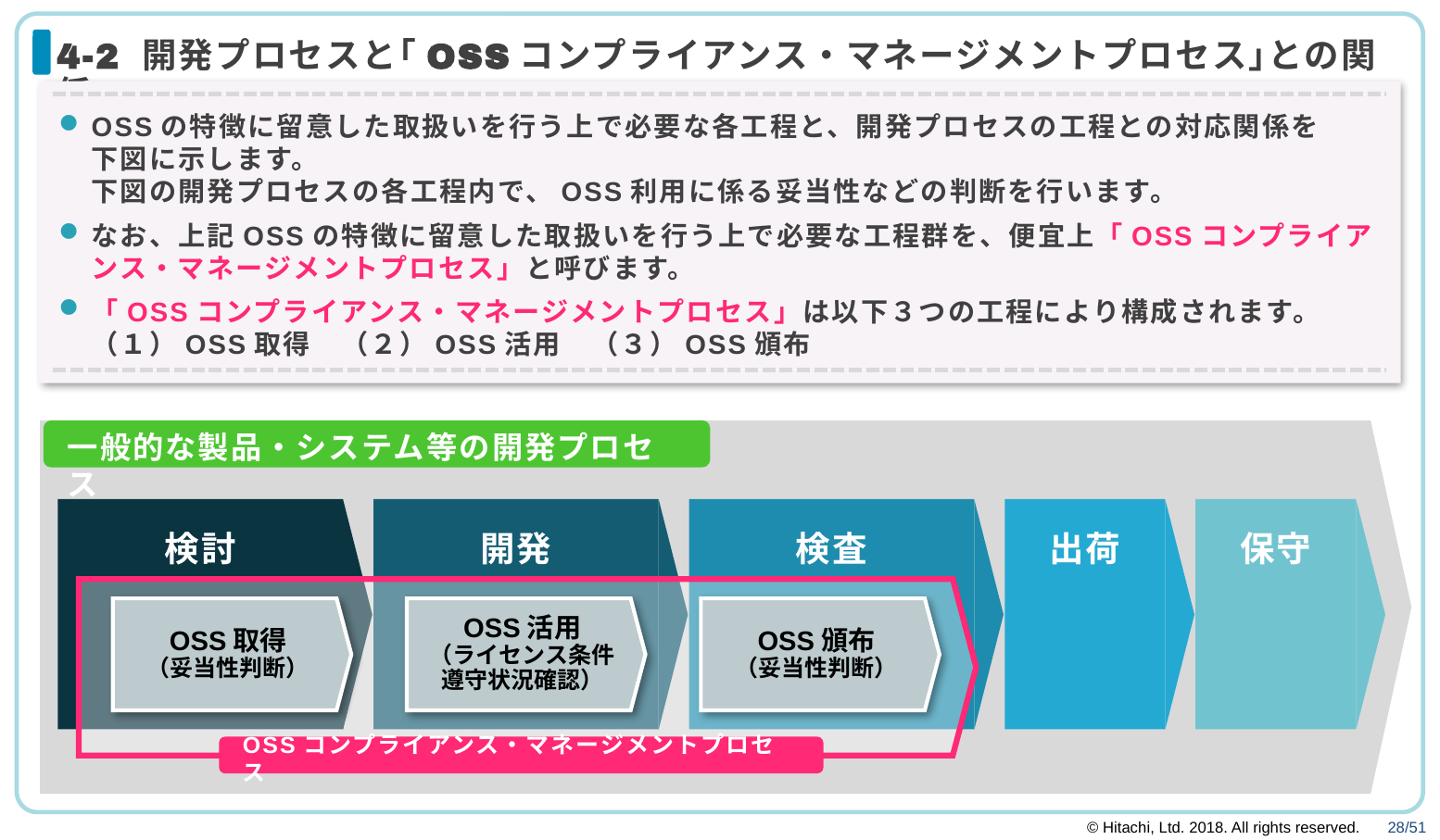

# 4-2 開発プロセスと｢OSSコンプライアンス・マネージメントプロセス｣との関係

OSSの特徴に留意した取扱いを行う上で必要な各工程と、開発プロセスの工程との対応関係を
下図に示します。
下図の開発プロセスの各工程内で、OSS利用に係る妥当性などの判断を行います。
なお、上記OSSの特徴に留意した取扱いを行う上で必要な工程群を、便宜上「OSSコンプライアンス・マネージメントプロセス」と呼びます。
「OSSコンプライアンス・マネージメントプロセス」は以下３つの工程により構成されます。　（１）OSS取得　（２）OSS活用　（３）OSS頒布

一般的な製品・システム等の開発プロセス
検討

開発

検査

出荷

保守

OSS取得
（妥当性判断）
OSS活用
（ライセンス条件
遵守状況確認）
OSS頒布
（妥当性判断）
OSSコンプライアンス・マネージメントプロセス